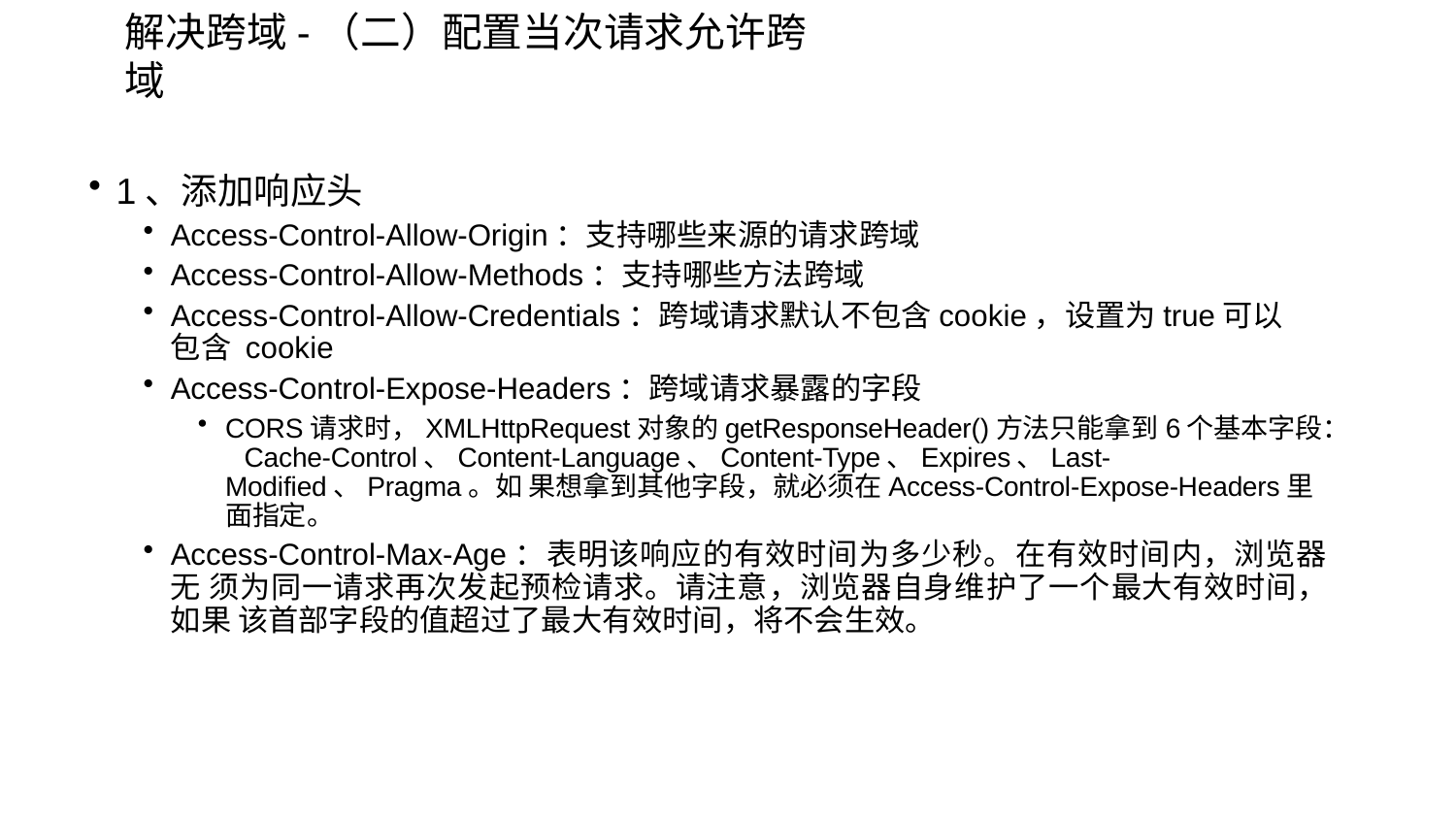

# 解决跨域-（二）配置当次请求允许跨域
1、添加响应头
Access-Control-Allow-Origin：支持哪些来源的请求跨域
Access-Control-Allow-Methods：支持哪些方法跨域
Access-Control-Allow-Credentials：跨域请求默认不包含cookie，设置为true可以包含 cookie
Access-Control-Expose-Headers：跨域请求暴露的字段
CORS请求时，XMLHttpRequest对象的getResponseHeader()方法只能拿到6个基本字段：  Cache-Control、Content-Language、Content-Type、Expires、Last-Modified、Pragma。如 果想拿到其他字段，就必须在Access-Control-Expose-Headers里面指定。
Access-Control-Max-Age：表明该响应的有效时间为多少秒。在有效时间内，浏览器无 须为同一请求再次发起预检请求。请注意，浏览器自身维护了一个最大有效时间，如果 该首部字段的值超过了最大有效时间，将不会生效。